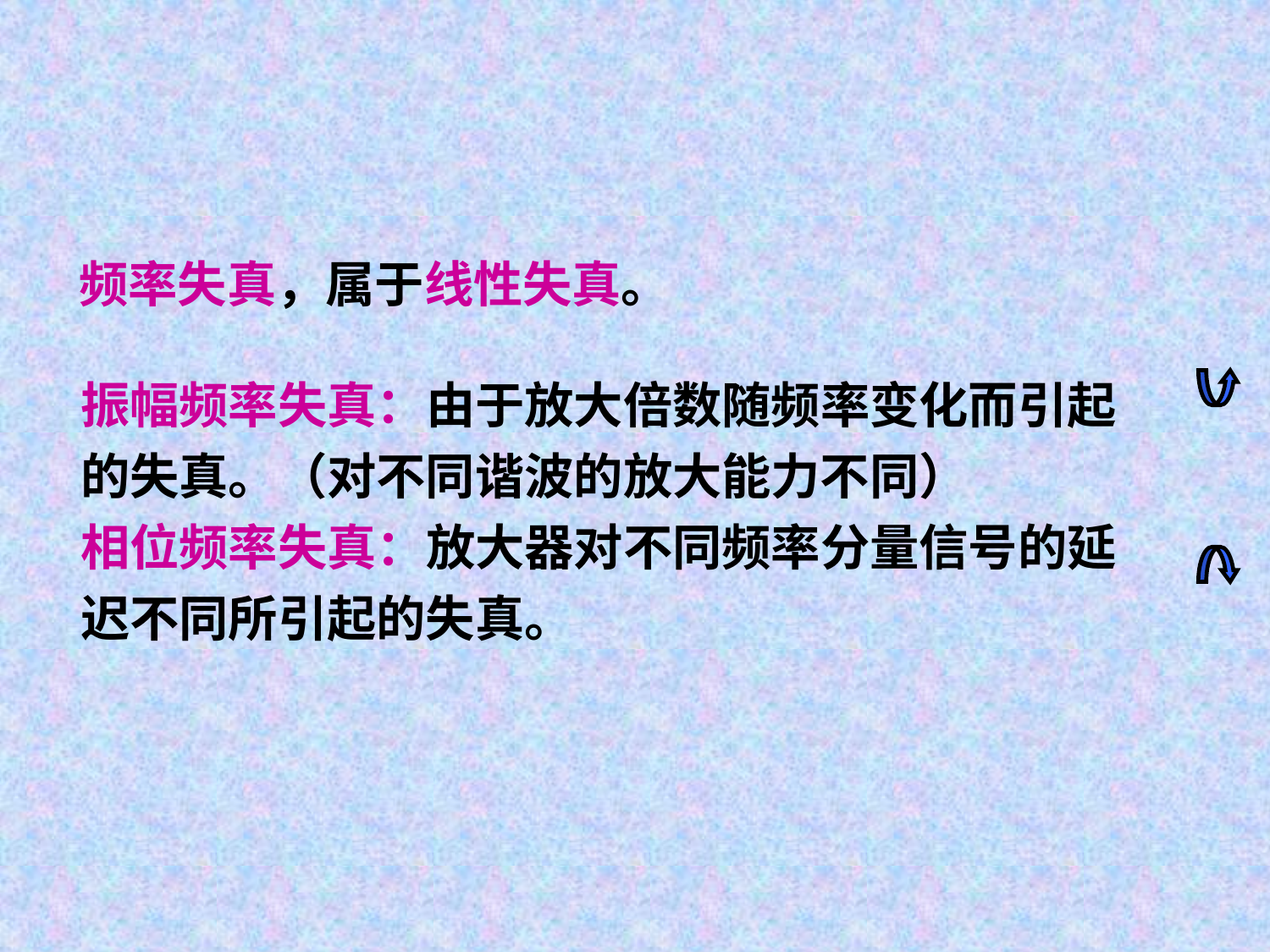

频率失真，属于线性失真。
振幅频率失真：由于放大倍数随频率变化而引起的失真。（对不同谐波的放大能力不同）
相位频率失真：放大器对不同频率分量信号的延迟不同所引起的失真。
4